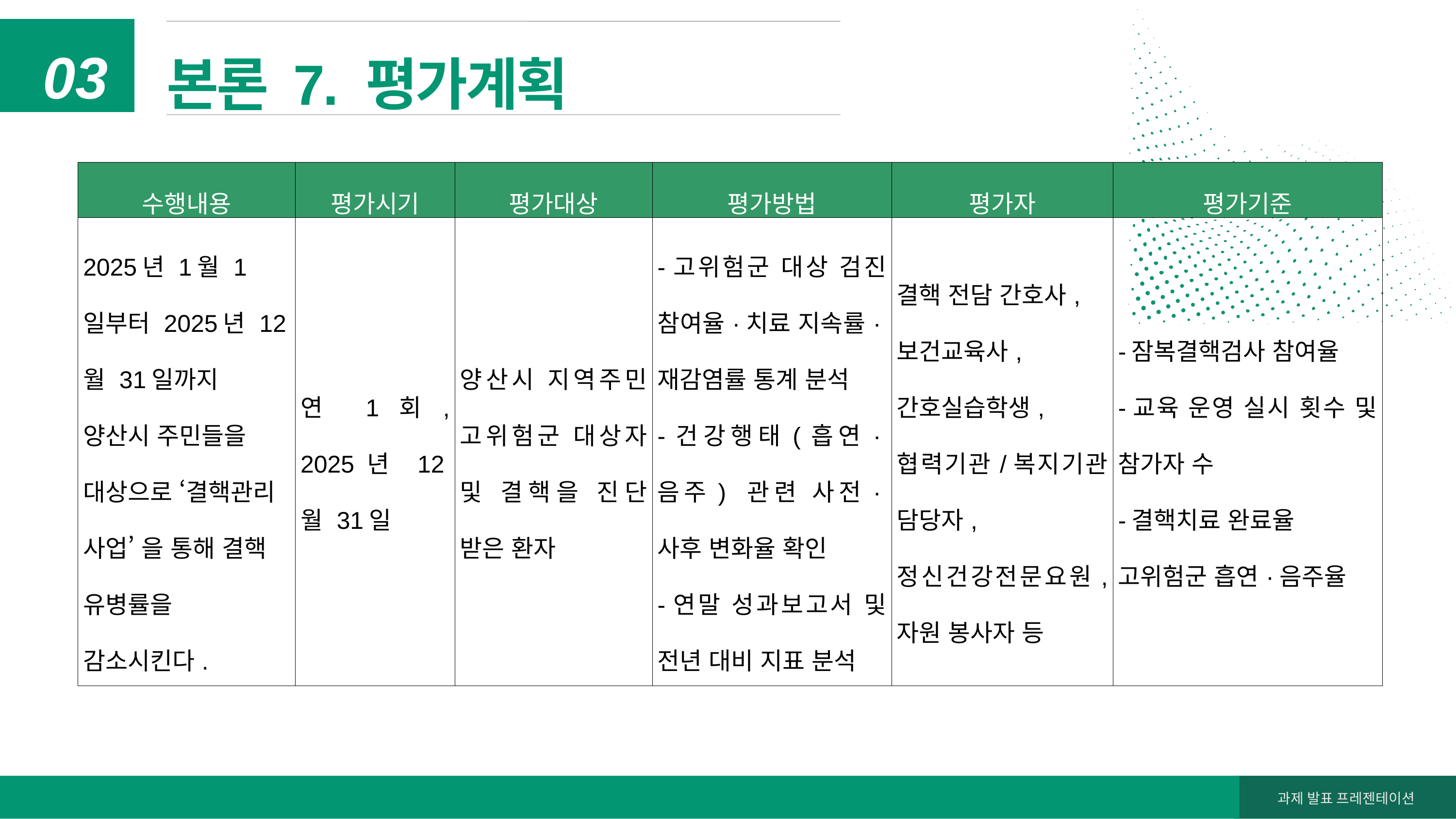

본론 7. 평가계획
03

| 수행내용 | 평가시기 | 평가대상 | 평가방법 | 평가자 | 평가기준 |
| --- | --- | --- | --- | --- | --- |
| 2025년 1월 1일부터 2025년 12월 31일까지 양산시 주민들을 대상으로 ‘결핵관리 사업’ 을 통해 결핵 유병률을 감소시킨다. | 연 1회, 2025년 12월 31일 | 양산시 지역주민 고위험군 대상자 및 결핵을 진단 받은 환자 | -고위험군 대상 검진 참여율·치료 지속률·재감염률 통계 분석 -건강행태(흡연·음주) 관련 사전·사후 변화율 확인 -연말 성과보고서 및 전년 대비 지표 분석 | 결핵 전담 간호사, 보건교육사, 간호실습학생, 협력기관/복지기관 담당자, 정신건강전문요원, 자원 봉사자 등 | -잠복결핵검사 참여율 -교육 운영 실시 횟수 및 참가자 수 -결핵치료 완료율 고위험군 흡연·음주율 |

과제 발표 프레젠테이션